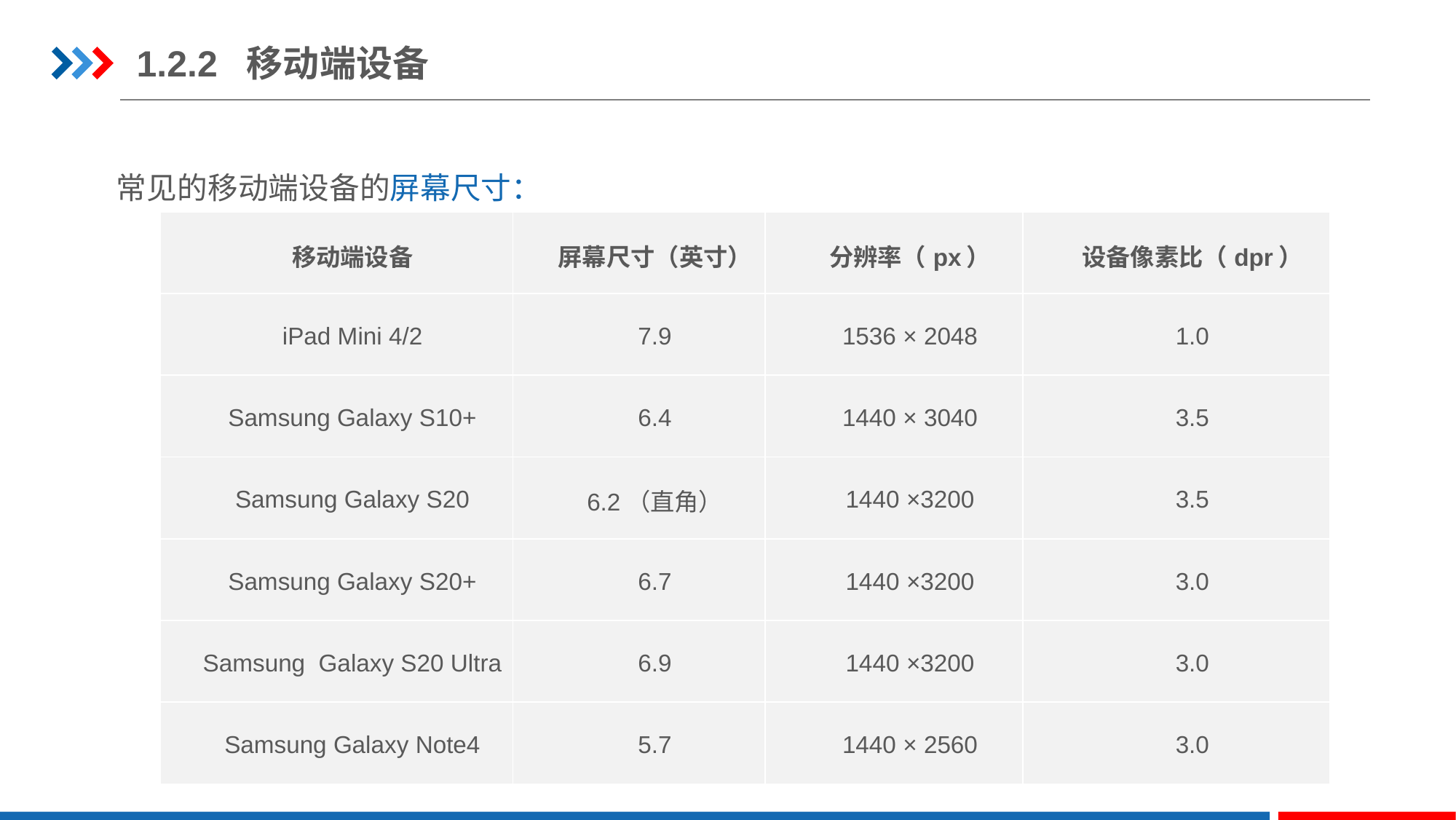

1.2.2  移动端设备
常见的移动端设备的屏幕尺寸：
| 移动端设备 | 屏幕尺寸（英寸） | 分辨率（px） | 设备像素比（dpr） |
| --- | --- | --- | --- |
| iPad Mini 4/2 | 7.9 | 1536 × 2048 | 1.0 |
| Samsung Galaxy S10+ | 6.4 | 1440 × 3040 | 3.5 |
| Samsung Galaxy S20 | 6.2（直角） | 1440 ×3200 | 3.5 |
| Samsung Galaxy S20+ | 6.7 | 1440 ×3200 | 3.0 |
| Samsung Galaxy S20 Ultra | 6.9 | 1440 ×3200 | 3.0 |
| Samsung Galaxy Note4 | 5.7 | 1440 × 2560 | 3.0 |